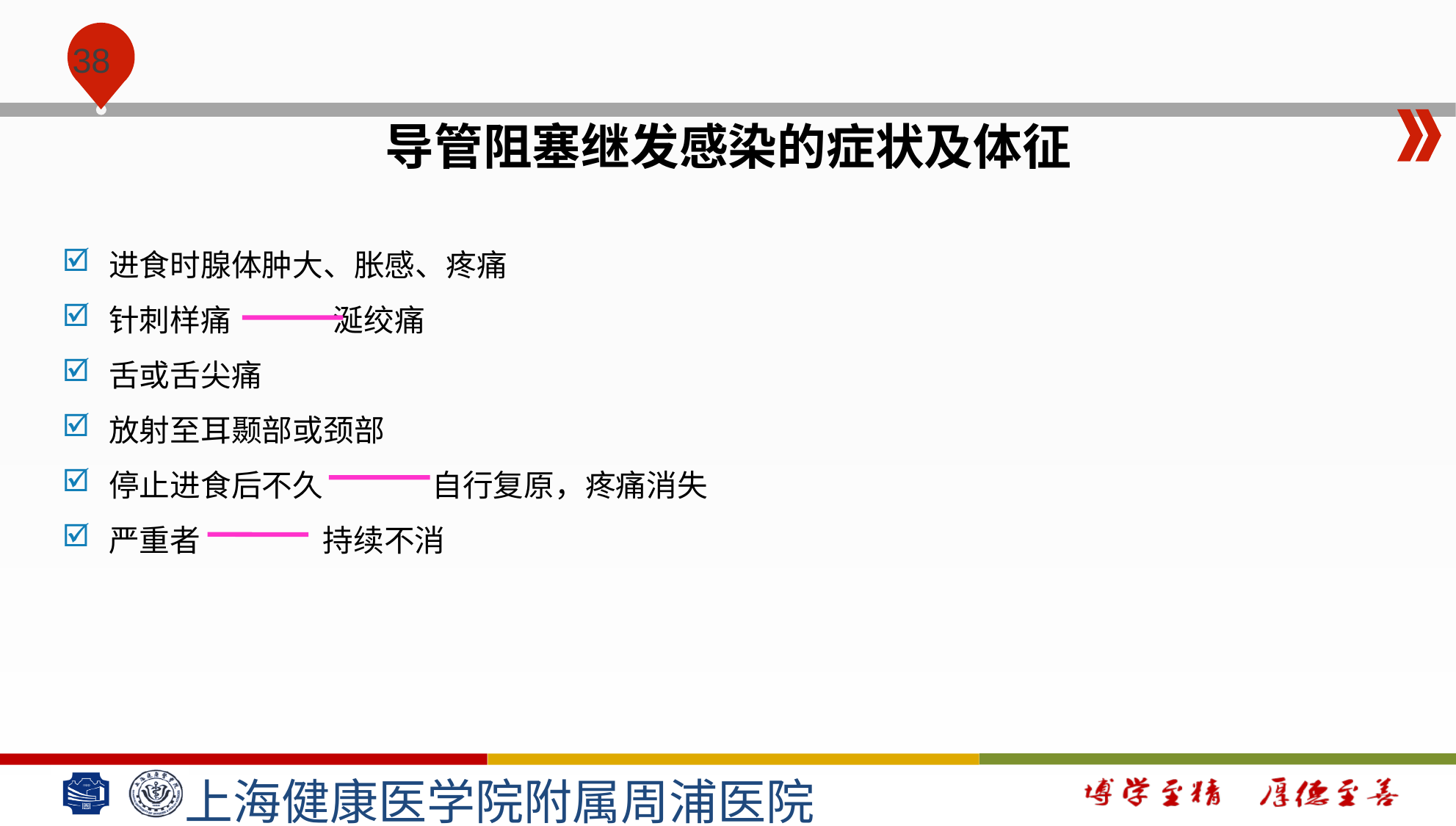

#

导管阻塞继发感染的症状及体征
进食时腺体肿大、胀感、疼痛
针刺样痛               涎绞痛
舌或舌尖痛
放射至耳颞部或颈部
停止进食后不久                自行复原，疼痛消失
严重者                  持续不消